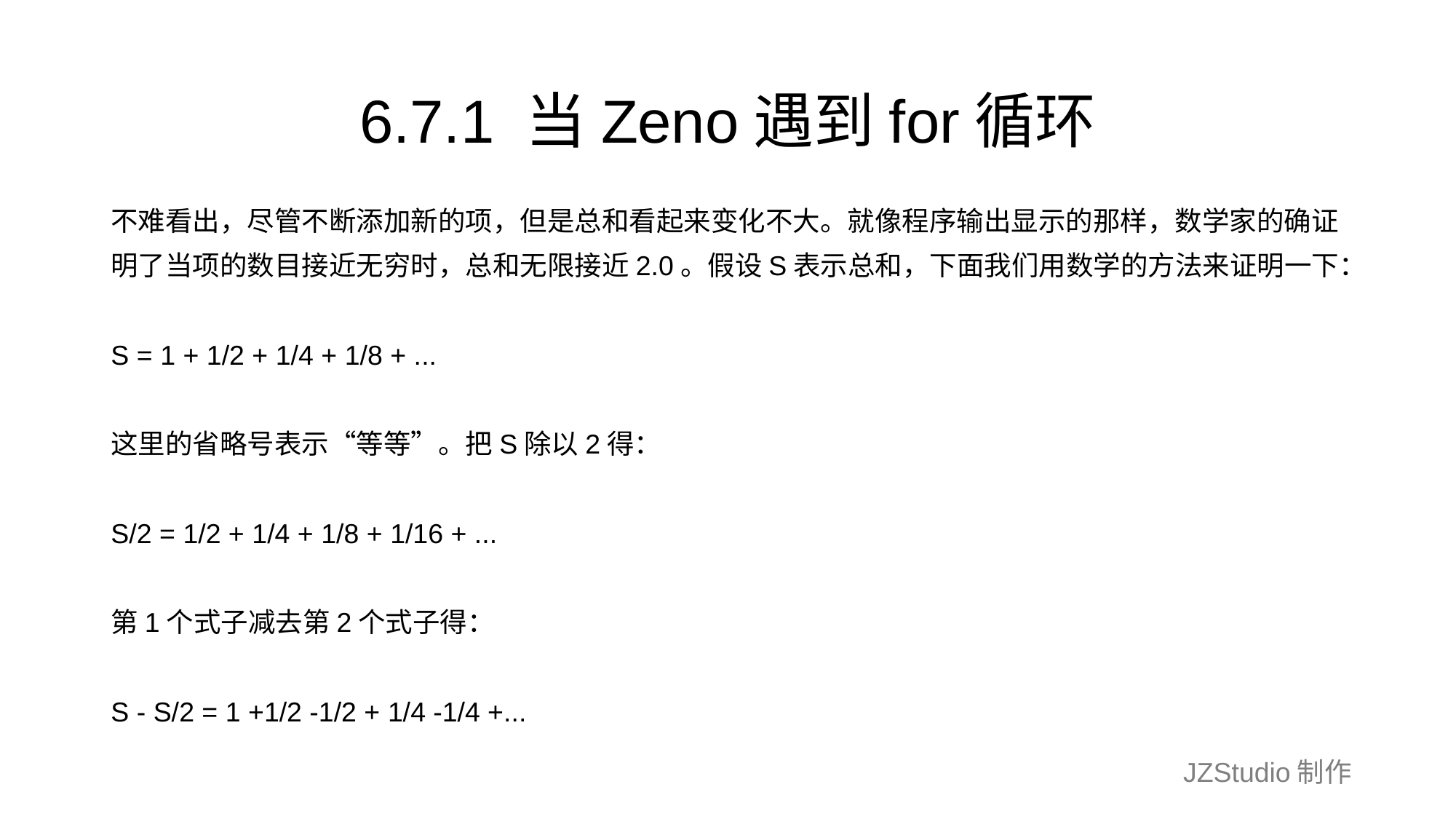

# 6.7.1 当Zeno遇到for循环
不难看出，尽管不断添加新的项，但是总和看起来变化不大。就像程序输出显示的那样，数学家的确证
明了当项的数目接近无穷时，总和无限接近2.0。假设S表示总和，下面我们用数学的方法来证明一下：

S = 1 + 1/2 + 1/4 + 1/8 + ...

这里的省略号表示“等等”。把S除以2得：

S/2 = 1/2 + 1/4 + 1/8 + 1/16 + ...

第1个式子减去第2个式子得：

S - S/2 = 1 +1/2 -1/2 + 1/4 -1/4 +...